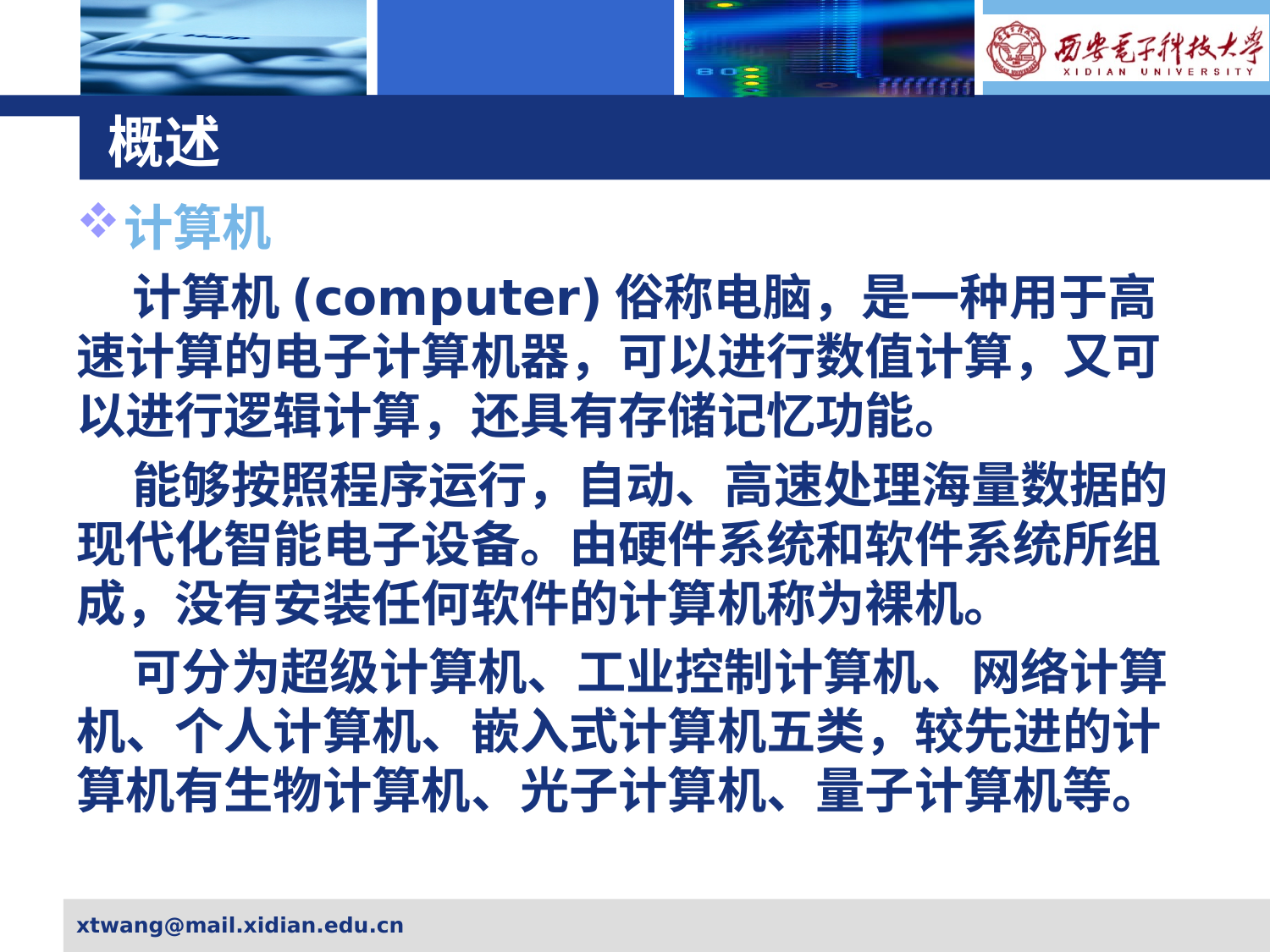

# 概述
计算机
    计算机(computer)俗称电脑，是一种用于高速计算的电子计算机器，可以进行数值计算，又可以进行逻辑计算，还具有存储记忆功能。
    能够按照程序运行，自动、高速处理海量数据的现代化智能电子设备。由硬件系统和软件系统所组成，没有安装任何软件的计算机称为裸机。
    可分为超级计算机、工业控制计算机、网络计算机、个人计算机、嵌入式计算机五类，较先进的计算机有生物计算机、光子计算机、量子计算机等。
xtwang@mail.xidian.edu.cn